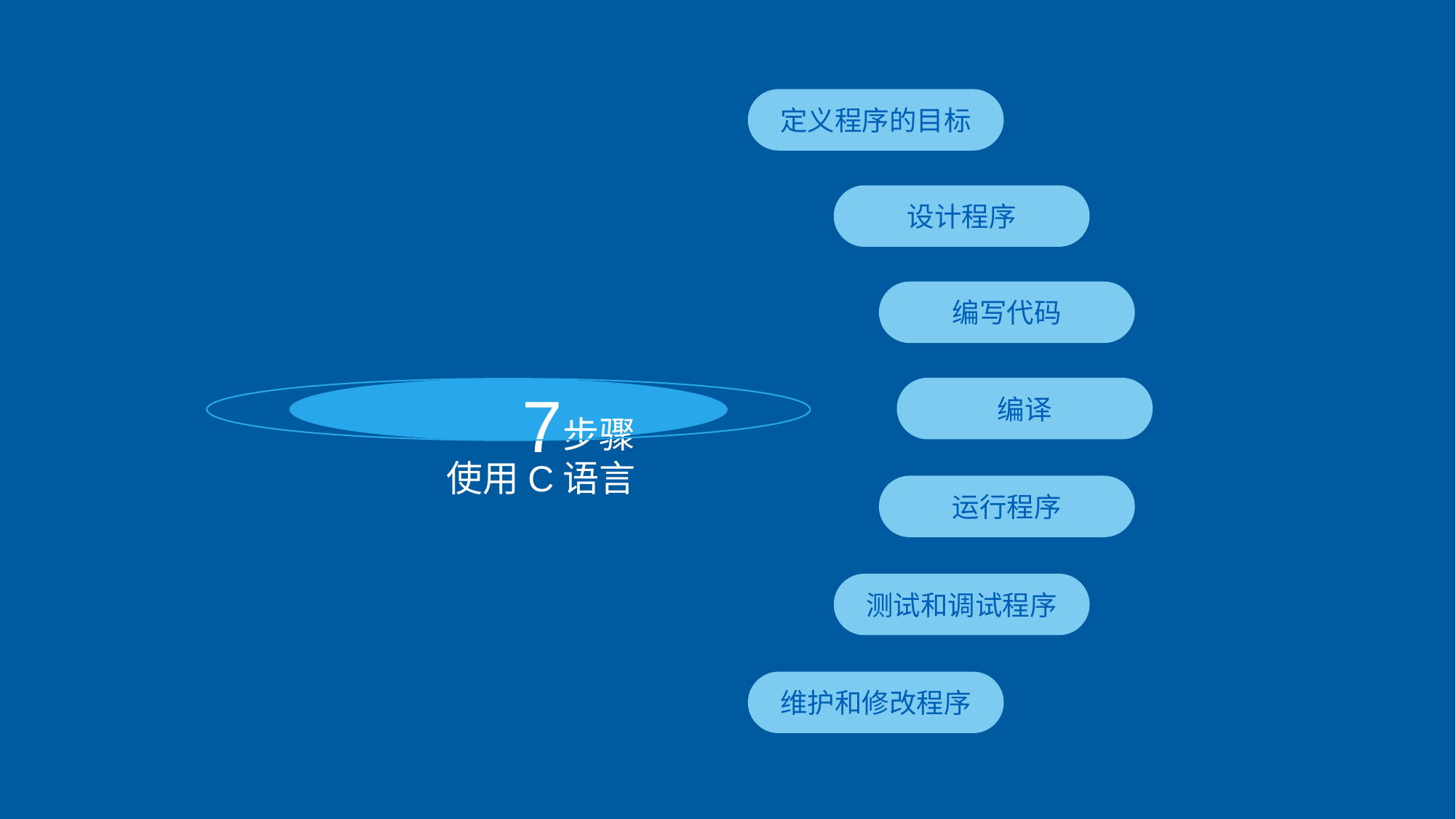

定义程序的目标

设计程序

编写代码
7
编译
步骤
使用C语言
运行程序
测试和调试程序
维护和修改程序